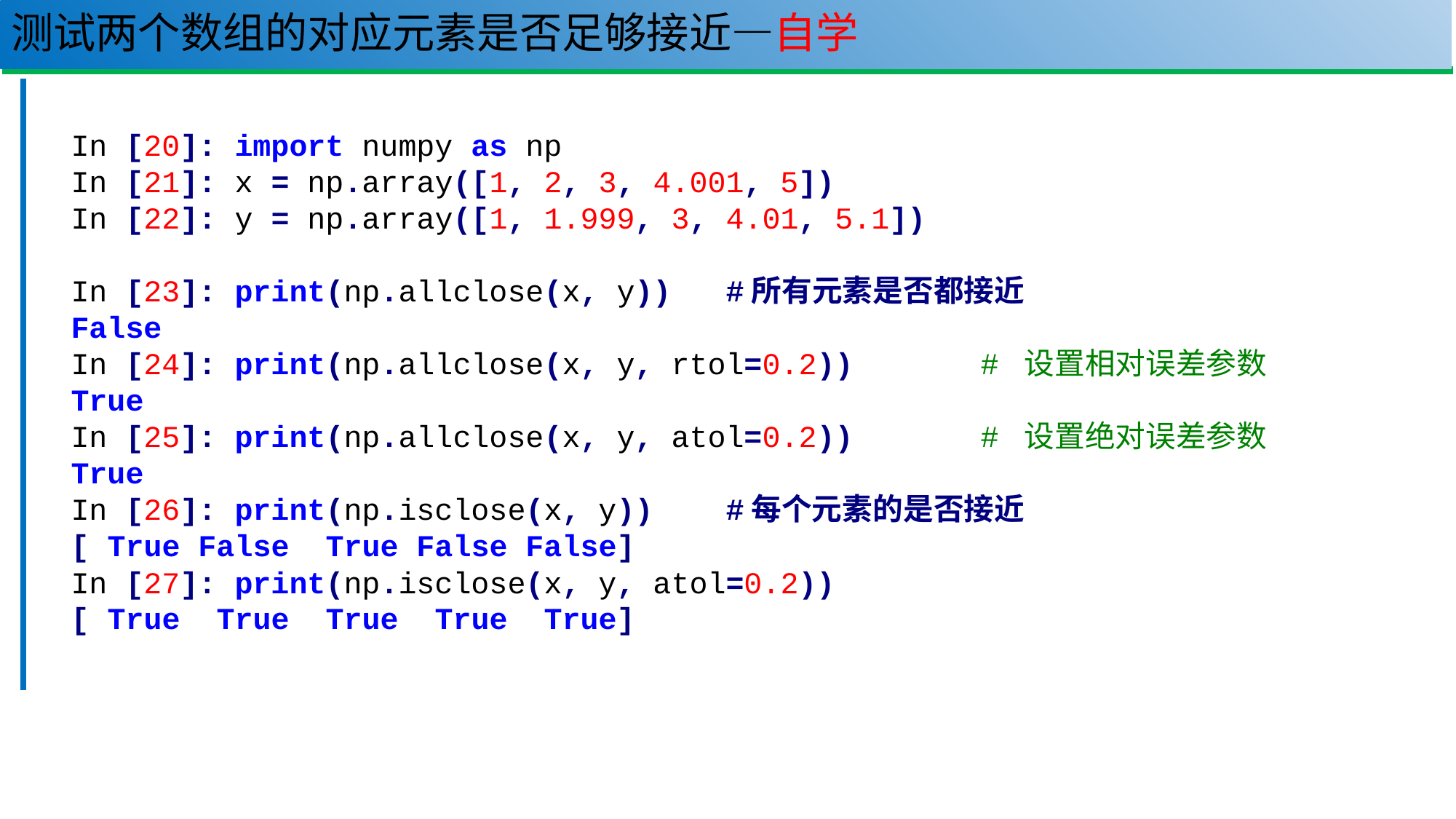

# 测试两个数组的对应元素是否足够接近—自学
131
In [20]: import numpy as np
In [21]: x = np.array([1, 2, 3, 4.001, 5])
In [22]: y = np.array([1, 1.999, 3, 4.01, 5.1])

In [23]: print(np.allclose(x, y))   #所有元素是否都接近
False
In [24]: print(np.allclose(x, y, rtol=0.2))       # 设置相对误差参数
True
In [25]: print(np.allclose(x, y, atol=0.2))       # 设置绝对误差参数
True
In [26]: print(np.isclose(x, y))    #每个元素的是否接近
[ True False  True False False]
In [27]: print(np.isclose(x, y, atol=0.2))
[ True  True  True  True  True]